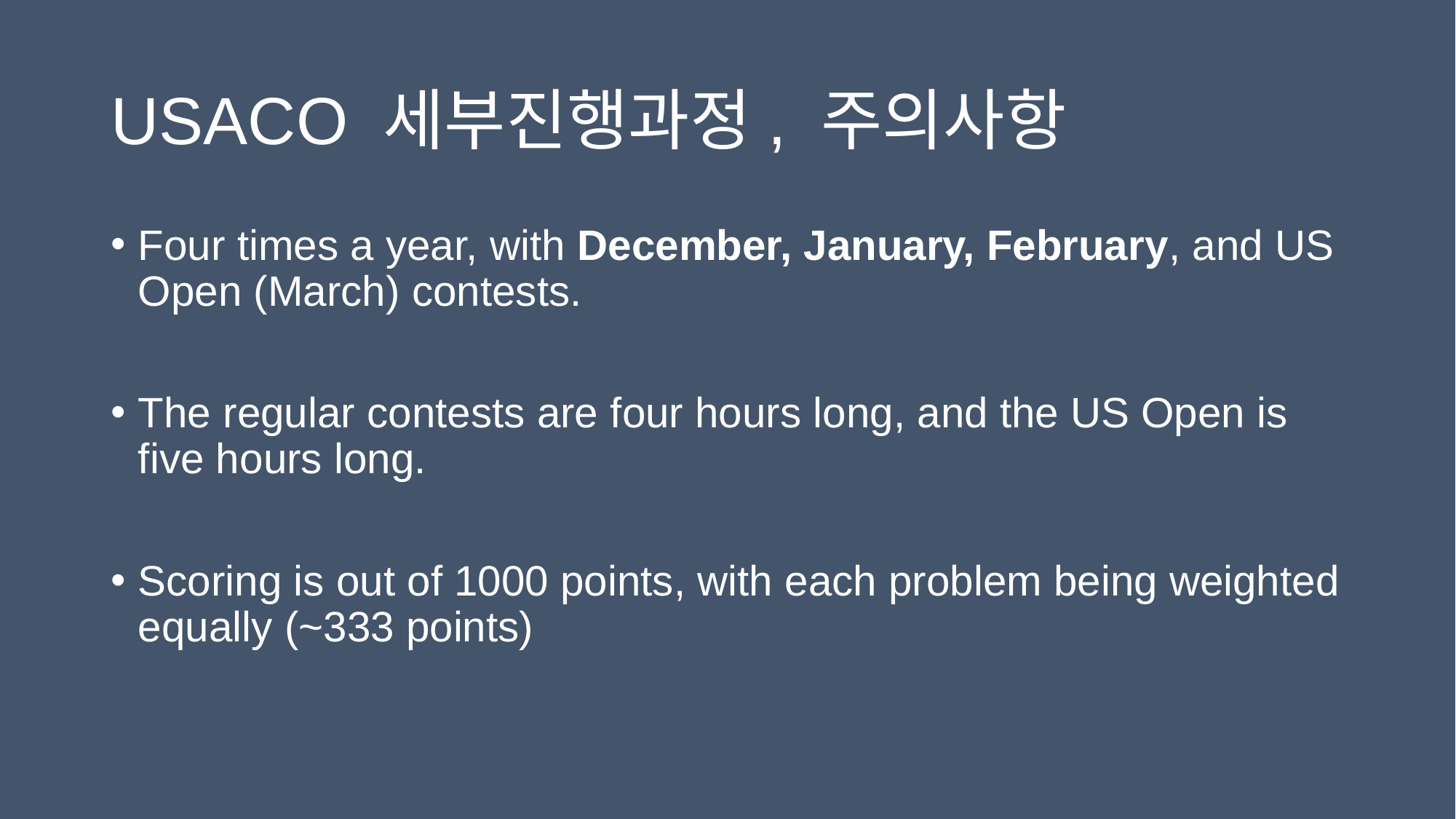

# USACO 세부진행과정, 주의사항
Four times a year, with December, January, February, and US Open (March) contests.

The regular contests are four hours long, and the US Open is five hours long.

Scoring is out of 1000 points, with each problem being weighted equally (~333 points)